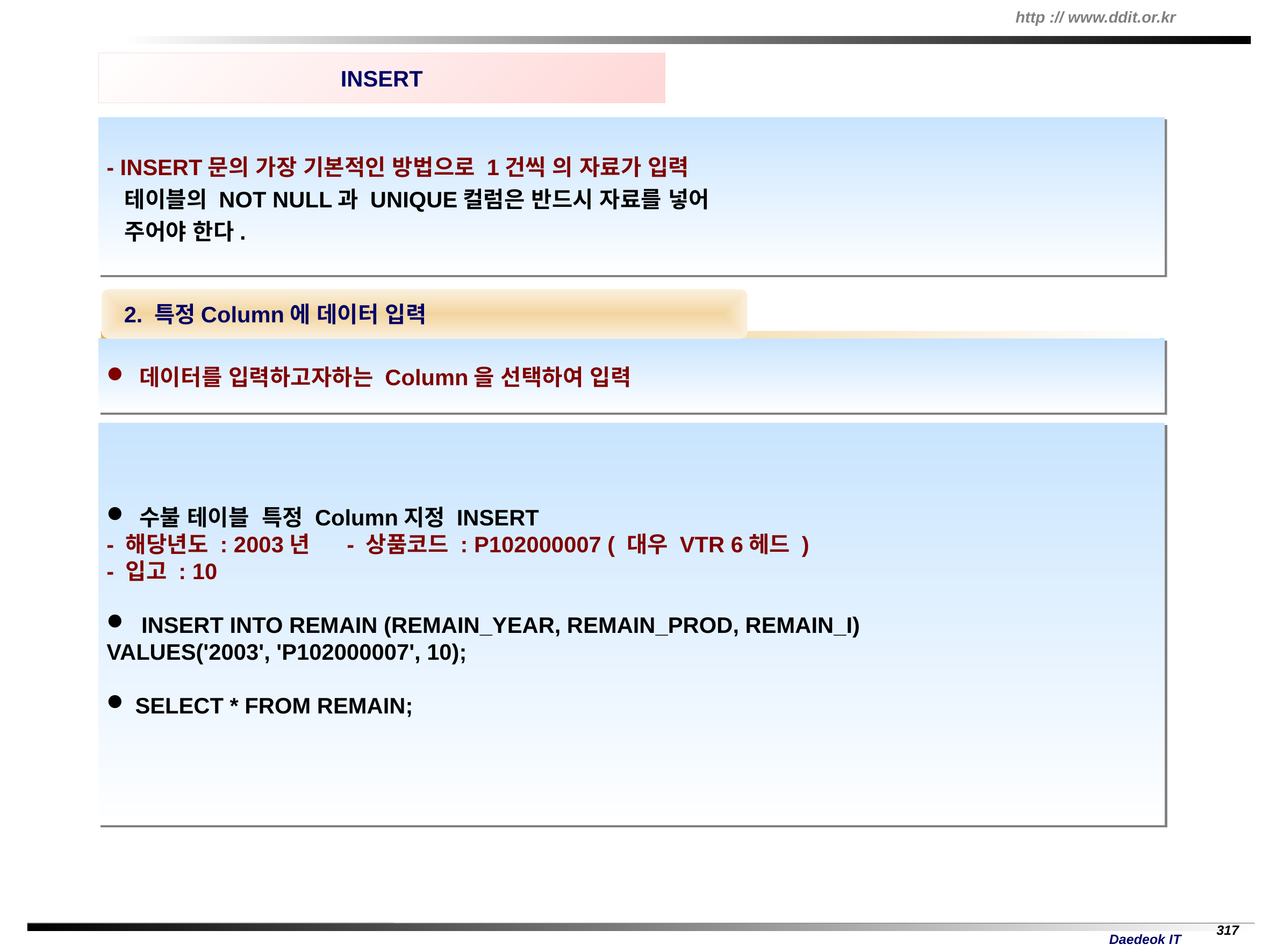

INSERT
- INSERT문의 가장 기본적인 방법으로 1건씩 의 자료가 입력
  테이블의 NOT NULL과 UNIQUE컬럼은 반드시 자료를 넣어
  주어야 한다.
  2. 특정Column에 데이터 입력

 데이터를 입력하고자하는 Column을 선택하여 입력
 수불 테이블  특정 Column지정 INSERT
- 해당년도 : 2003년     - 상품코드 : P102000007 ( 대우 VTR 6헤드 )
- 입고 : 10

  INSERT INTO REMAIN (REMAIN_YEAR, REMAIN_PROD, REMAIN_I)
VALUES('2003', 'P102000007', 10);

 SELECT * FROM REMAIN;